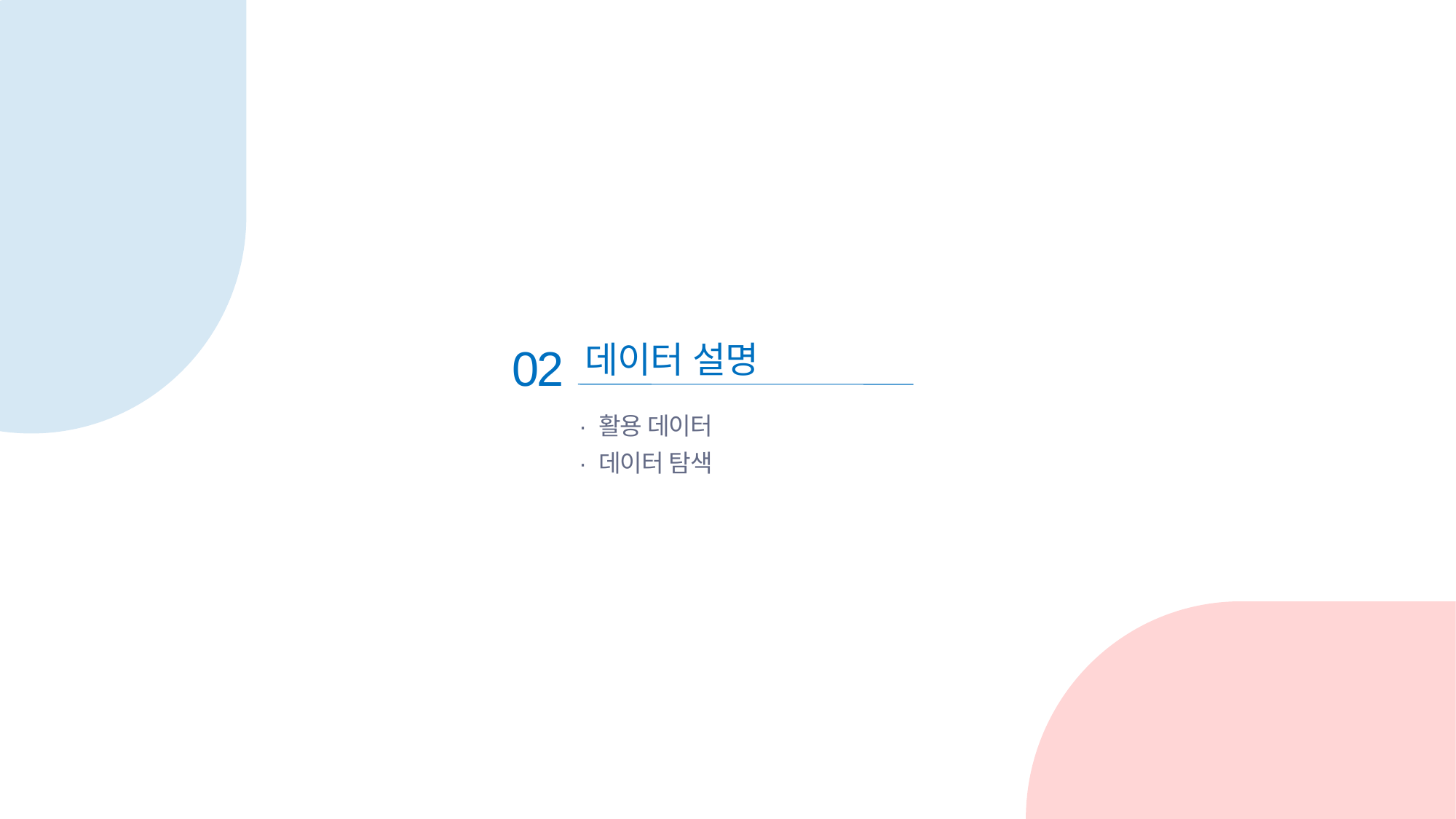

02
데이터 설명
· 활용 데이터
· 데이터 탐색